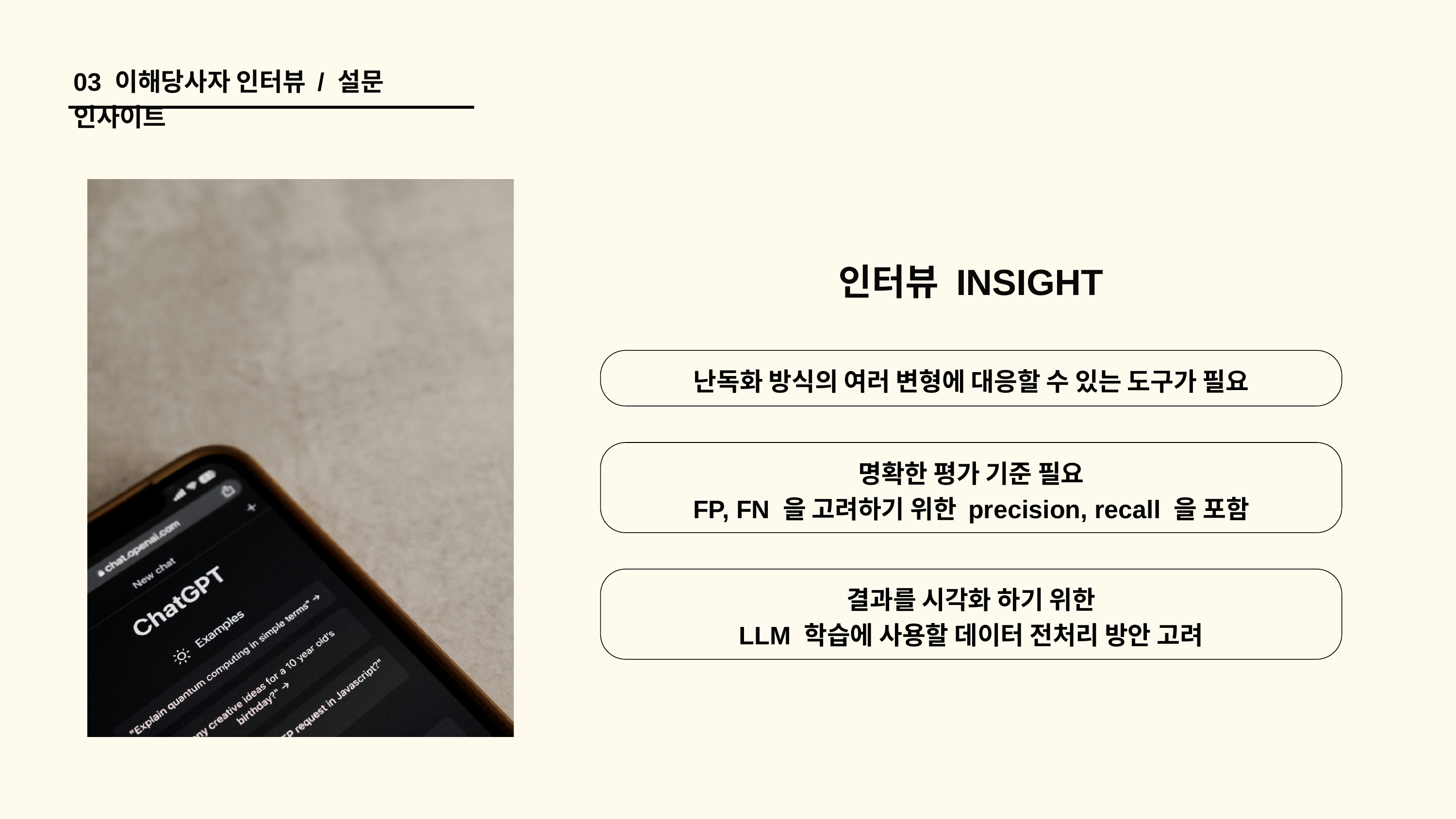

03 이해당사자 인터뷰 / 설문 인사이트

인터뷰 INSIGHT

난독화 방식의 여러 변형에 대응할 수 있는 도구가 필요

명확한 평가 기준 필요
FP, FN 을 고려하기 위한 precision, recall 을 포함

결과를 시각화 하기 위한
LLM 학습에 사용할 데이터 전처리 방안 고려